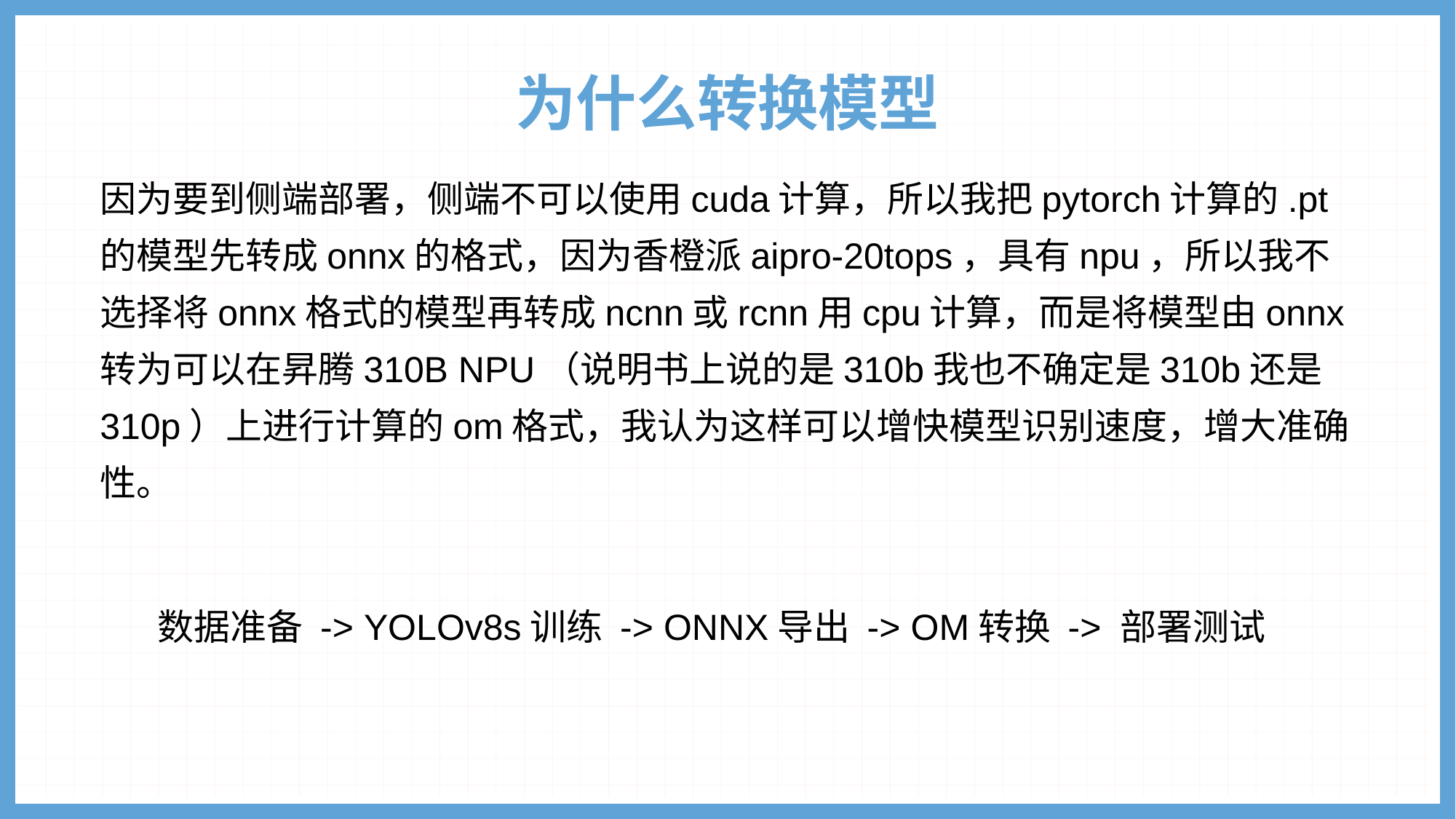

# 为什么转换模型
因为要到侧端部署，侧端不可以使用cuda计算，所以我把pytorch计算的.pt的模型先转成onnx的格式，因为香橙派aipro-20tops，具有npu，所以我不选择将onnx格式的模型再转成ncnn或rcnn用cpu计算，而是将模型由onnx转为可以在昇腾310B NPU（说明书上说的是310b我也不确定是310b还是310p）上进行计算的om格式，我认为这样可以增快模型识别速度，增大准确性。

      数据准备 -> YOLOv8s训练 -> ONNX导出 -> OM转换 -> 部署测试